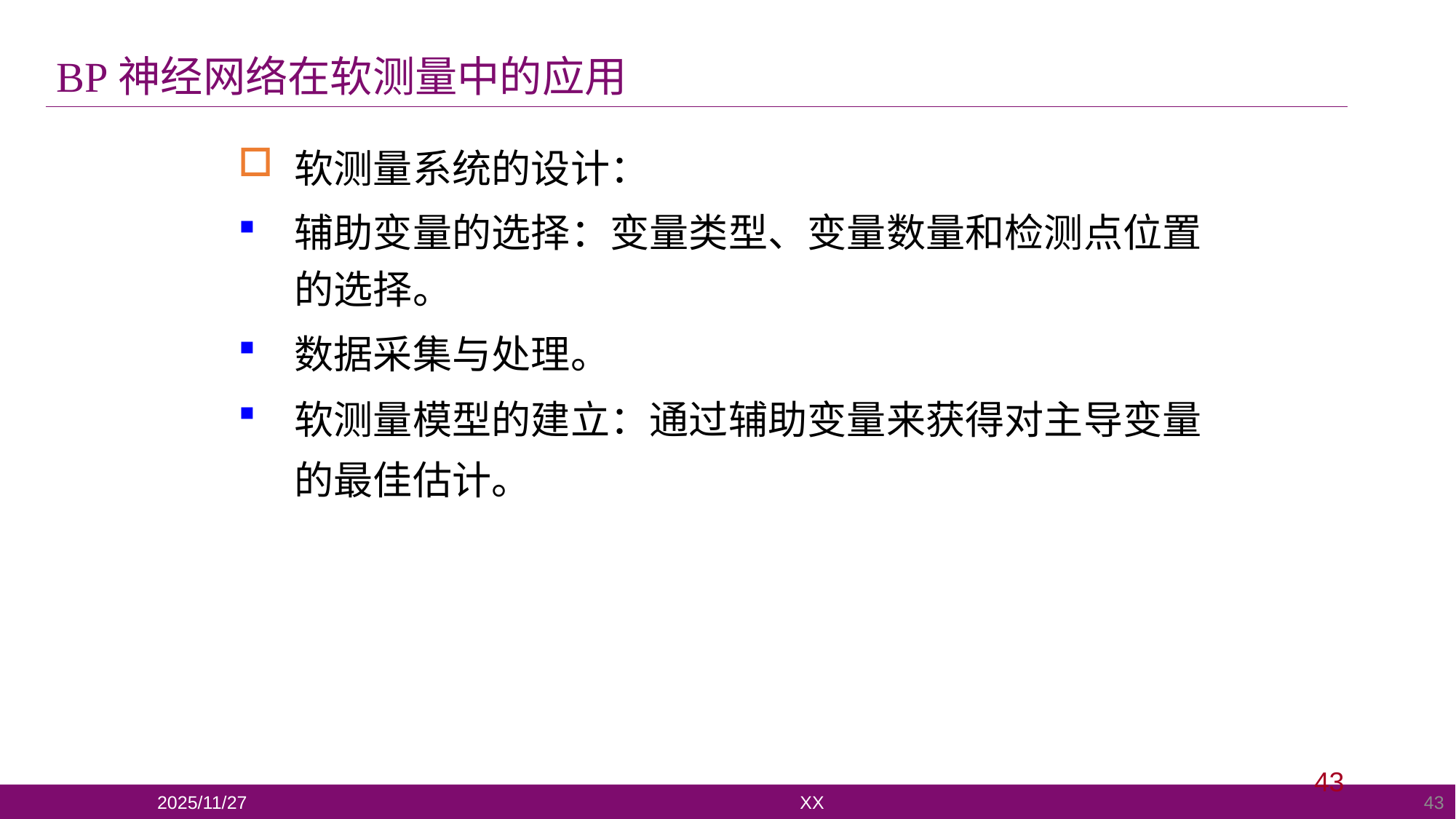

BP神经网络在软测量中的应用
软测量系统的设计：
辅助变量的选择：变量类型、变量数量和检测点位置的选择。
数据采集与处理。
软测量模型的建立：通过辅助变量来获得对主导变量的最佳估计。
43